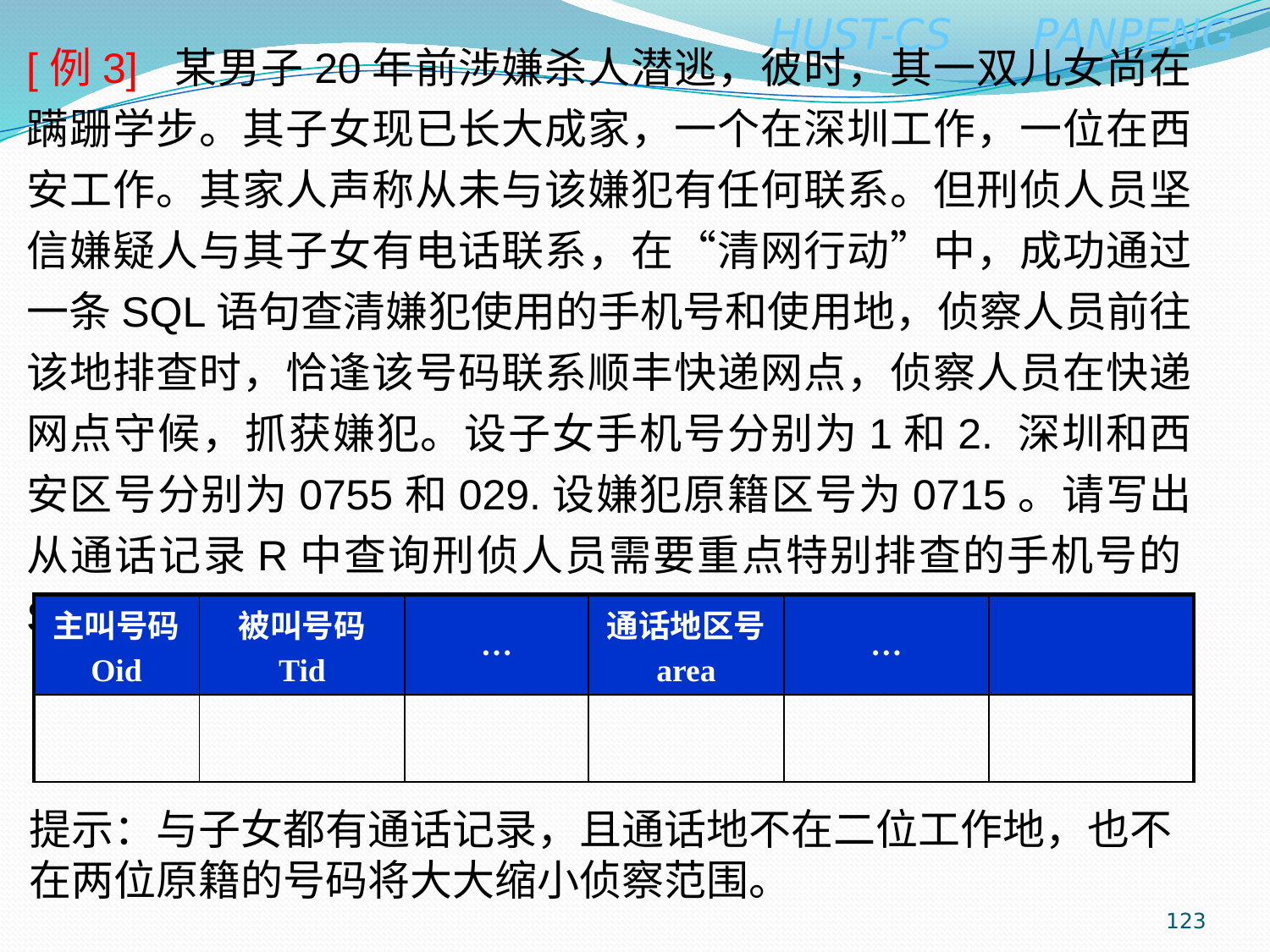

[例3]  某男子20年前涉嫌杀人潜逃，彼时，其一双儿女尚在蹒跚学步。其子女现已长大成家，一个在深圳工作，一位在西安工作。其家人声称从未与该嫌犯有任何联系。但刑侦人员坚信嫌疑人与其子女有电话联系，在“清网行动”中，成功通过一条SQL语句查清嫌犯使用的手机号和使用地，侦察人员前往该地排查时，恰逢该号码联系顺丰快递网点，侦察人员在快递网点守候，抓获嫌犯。设子女手机号分别为1和2. 深圳和西安区号分别为0755和029.设嫌犯原籍区号为0715。请写出从通话记录R中查询刑侦人员需要重点特别排查的手机号的SQL语句。
| 主叫号码 Oid | 被叫号码 Tid | … | 通话地区号 area | … |  |
| --- | --- | --- | --- | --- | --- |
|  |  |  |  |  |  |
提示：与子女都有通话记录，且通话地不在二位工作地，也不在两位原籍的号码将大大缩小侦察范围。
123